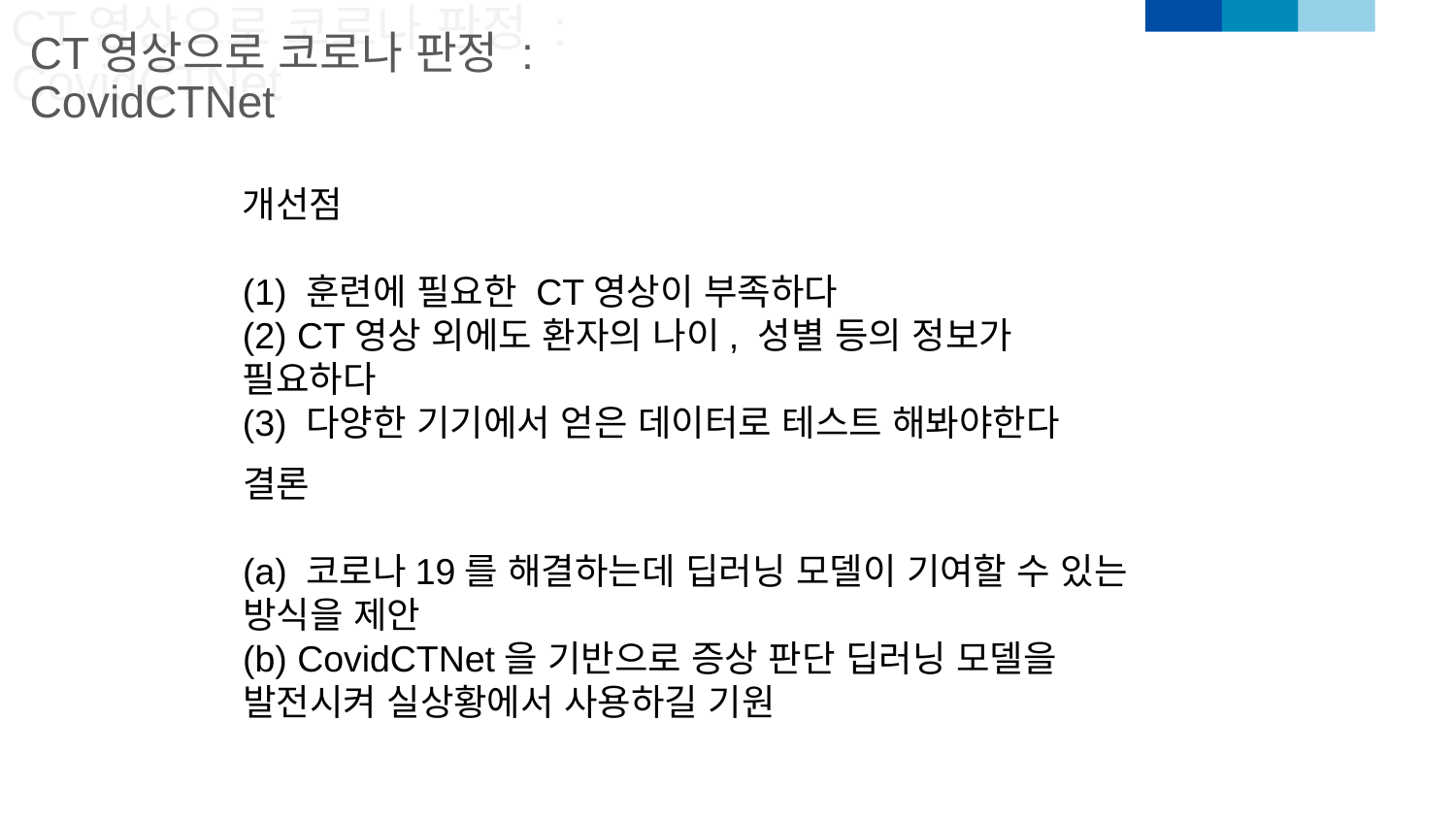

CT영상으로 코로나 판정 : CovidCTNet

CT영상으로 코로나 판정 : CovidCTNet
개선점

(1) 훈련에 필요한 CT영상이 부족하다
(2) CT영상 외에도 환자의 나이, 성별 등의 정보가 필요하다
(3) 다양한 기기에서 얻은 데이터로 테스트 해봐야한다
결론

(a) 코로나19를 해결하는데 딥러닝 모델이 기여할 수 있는 방식을 제안
(b) CovidCTNet을 기반으로 증상 판단 딥러닝 모델을 발전시켜 실상황에서 사용하길 기원